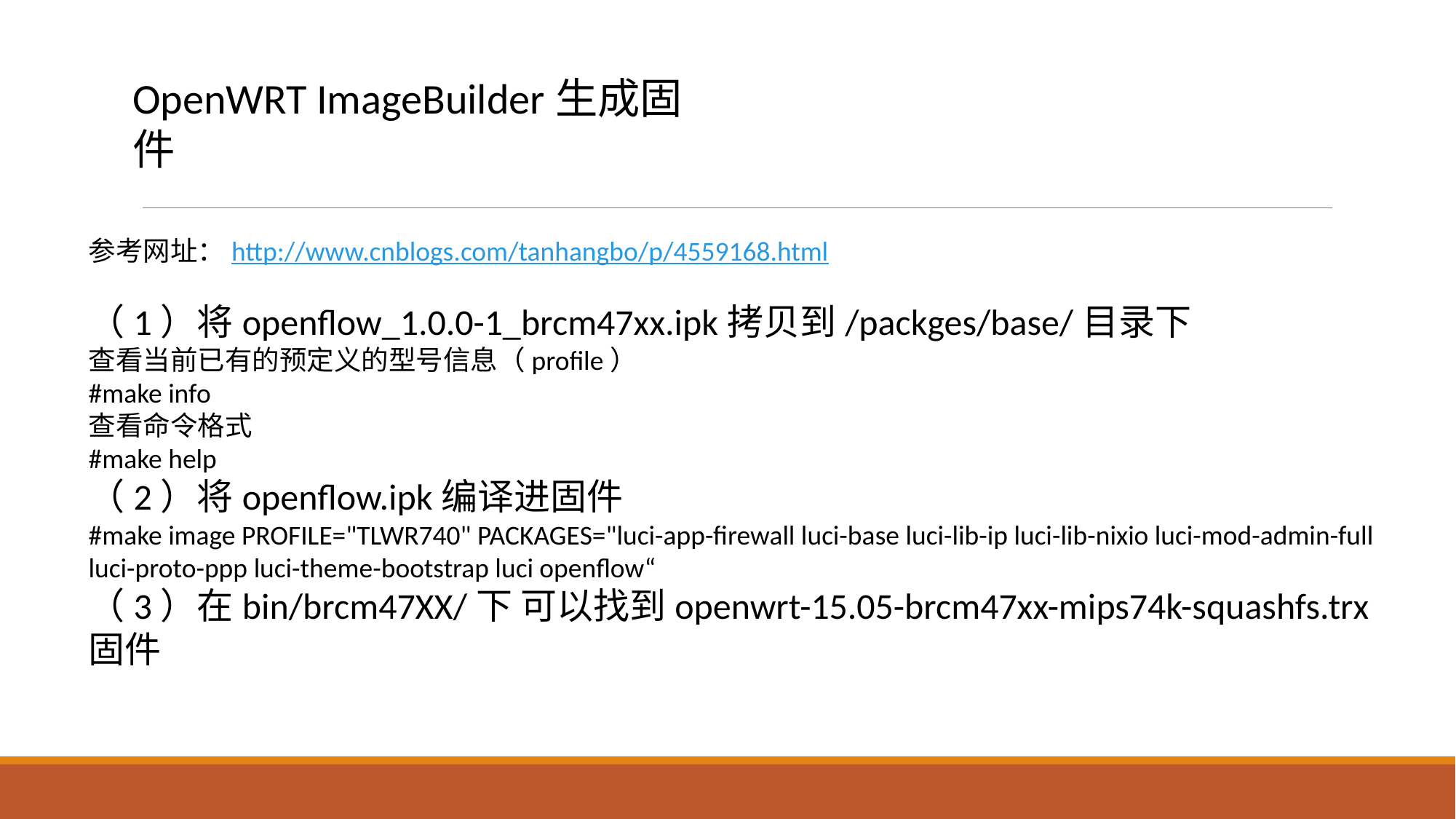

OpenWRT ImageBuilder生成固件
参考网址：http://www.cnblogs.com/tanhangbo/p/4559168.html

（1）将openflow_1.0.0-1_brcm47xx.ipk拷贝到/packges/base/目录下
查看当前已有的预定义的型号信息（profile）
#make info
查看命令格式
#make help
（2）将openflow.ipk编译进固件
#make image PROFILE="TLWR740" PACKAGES="luci-app-firewall luci-base luci-lib-ip luci-lib-nixio luci-mod-admin-full luci-proto-ppp luci-theme-bootstrap luci openflow“
（3）在bin/brcm47XX/下 可以找到openwrt-15.05-brcm47xx-mips74k-squashfs.trx固件